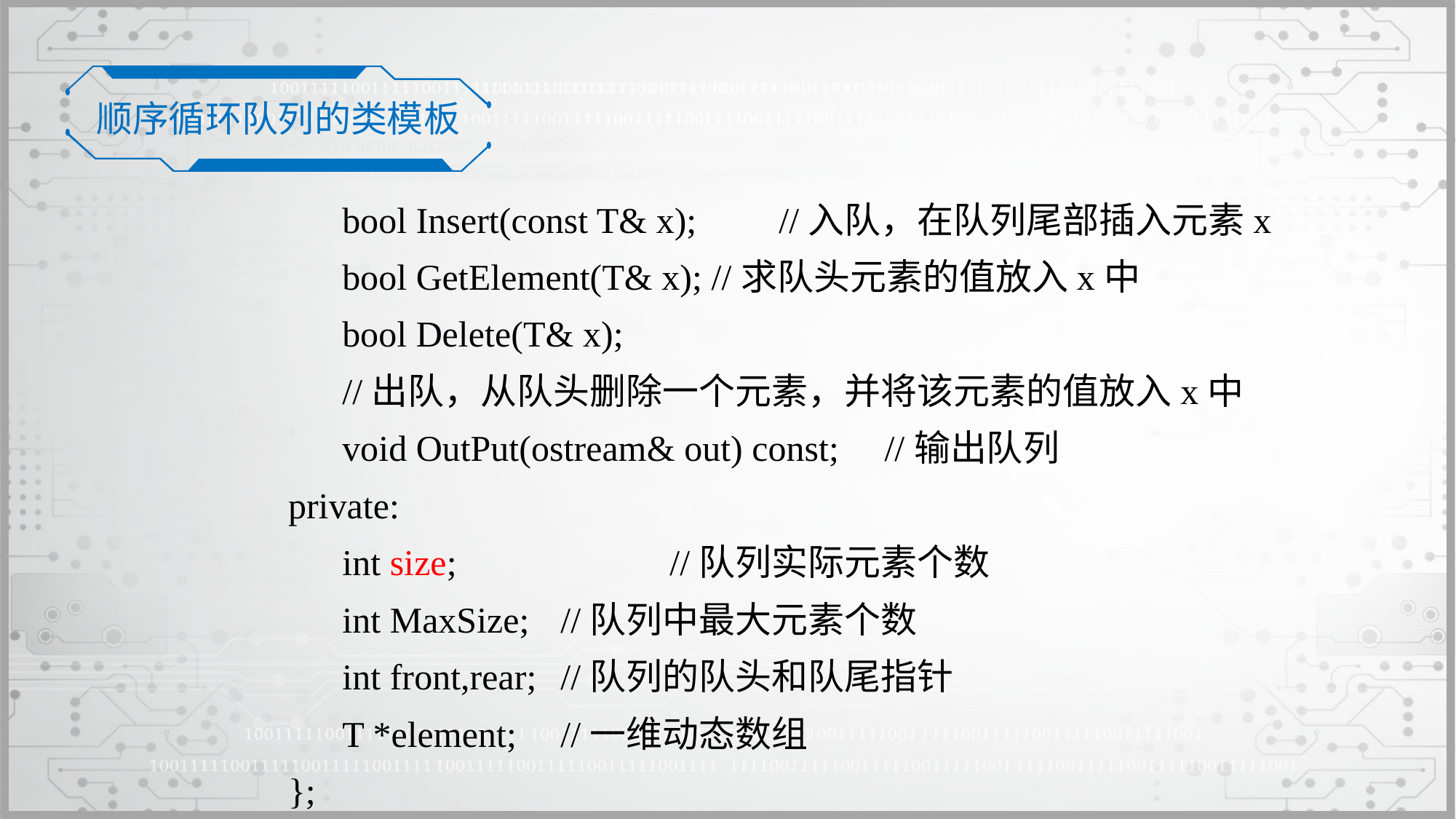

顺序循环队列的类模板
	bool Insert(const T& x);	//入队，在队列尾部插入元素x
	bool GetElement(T& x); //求队头元素的值放入x中
	bool Delete(T& x);
	//出队，从队头删除一个元素，并将该元素的值放入x中
	void OutPut(ostream& out) const;     //输出队列
private:
	int size;		//队列实际元素个数
	int MaxSize;	//队列中最大元素个数
	int front,rear;	//队列的队头和队尾指针
	T *element;	//一维动态数组
};